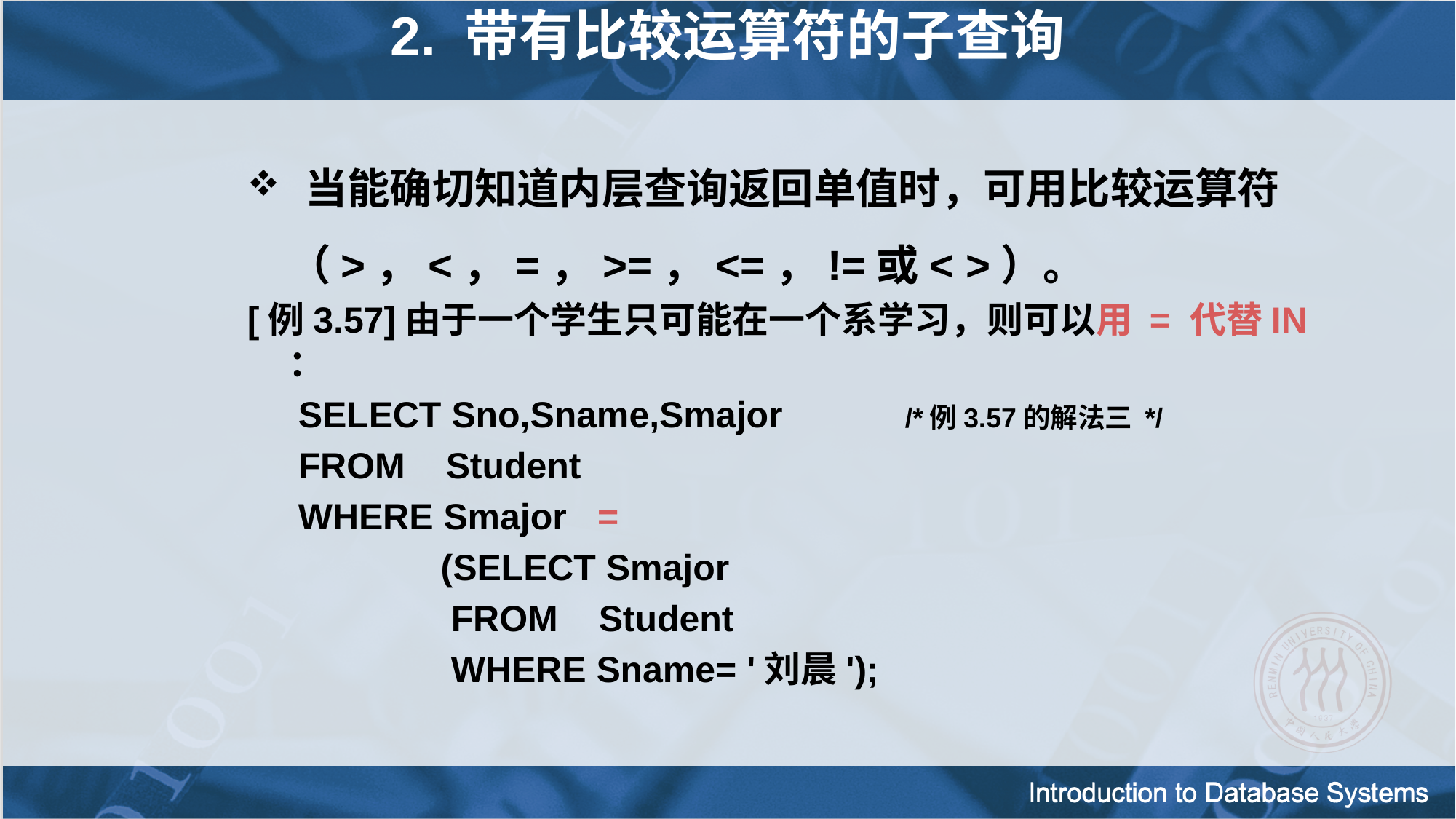

2. 带有比较运算符的子查询
 当能确切知道内层查询返回单值时，可用比较运算符（>，<，=，>=，<=，!=或< >）。
[例3.57]由于一个学生只可能在一个系学习，则可以用 = 代替IN ：
     SELECT Sno,Sname,Smajor            /*例3.57的解法三 */
     FROM    Student
     WHERE Smajor   =
                   (SELECT Smajor
                    FROM    Student
                    WHERE Sname= '刘晨');